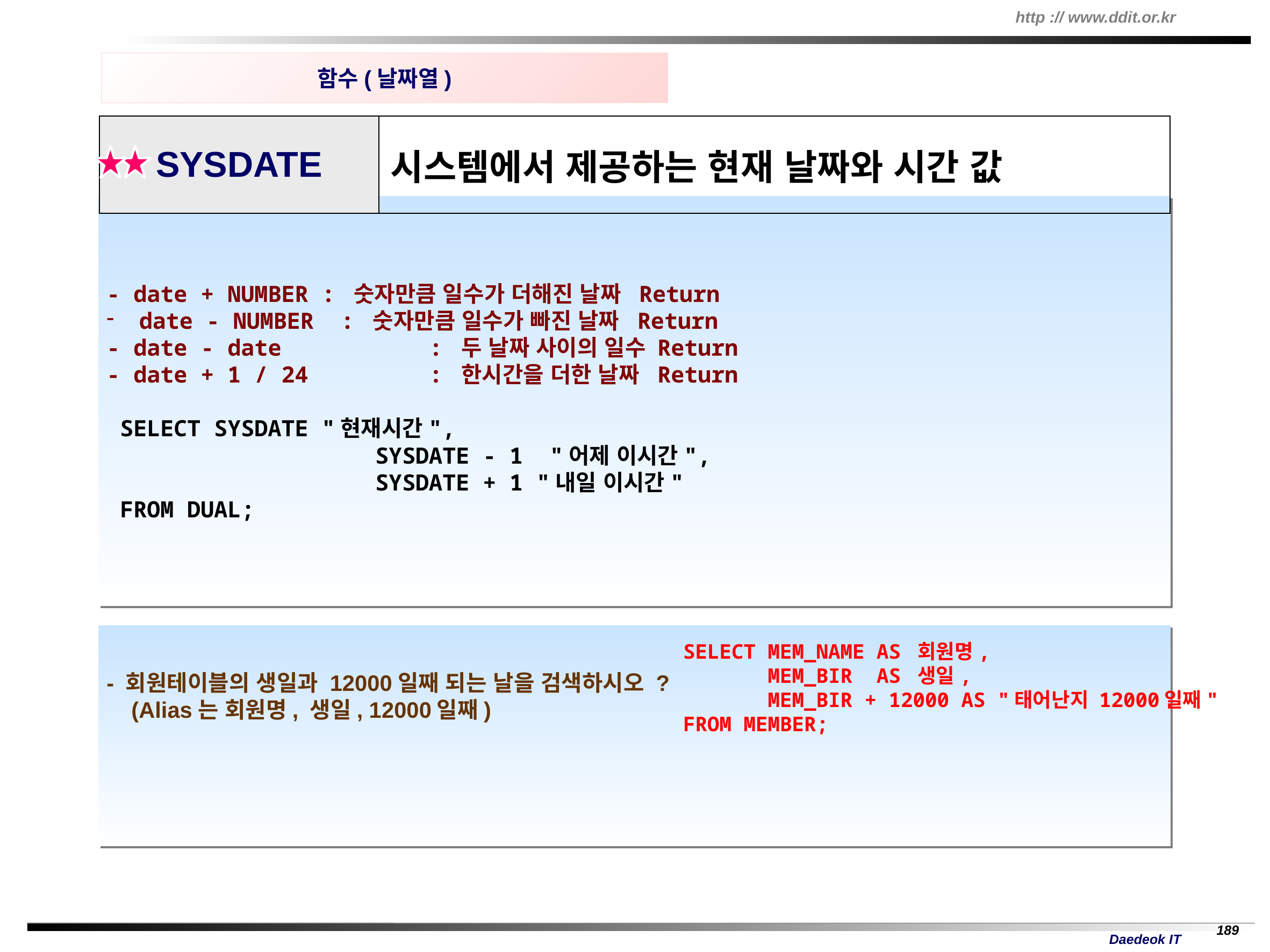

함수(날짜열)
| SYSDATE | 시스템에서 제공하는 현재 날짜와 시간 값 |
| --- | --- |

- date + NUMBER : 숫자만큼 일수가 더해진 날짜  Return
 date - NUMBER  : 숫자만큼 일수가 빠진 날짜  Return
- date - date           : 두 날짜 사이의 일수 Return
- date + 1 / 24         : 한시간을 더한 날짜  Return

 SELECT SYSDATE "현재시간",
                    SYSDATE - 1  "어제 이시간",
                    SYSDATE + 1 "내일 이시간"
 FROM DUAL;
- 회원테이블의 생일과 12000일째 되는 날을 검색하시오 ?
    (Alias는 회원명, 생일, 12000일째)

SELECT MEM_NAME AS 회원명,
       MEM_BIR  AS 생일,
       MEM_BIR + 12000 AS "태어난지 12000일째"
FROM MEMBER;